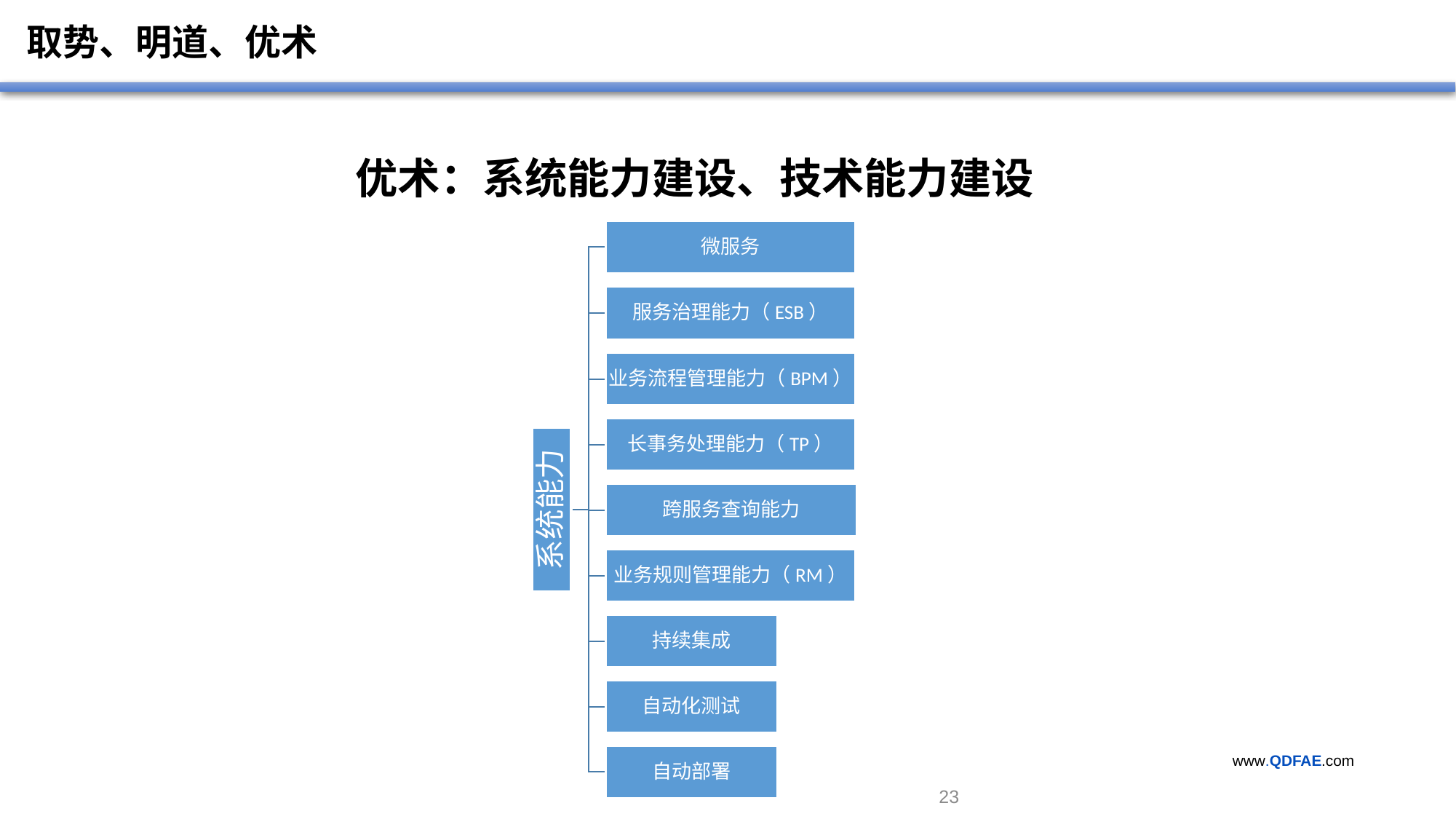

取势、明道、优术
优术：系统能力建设、技术能力建设

系统能力
微服务
服务治理能力（ESB）
业务流程管理能力（BPM）
长事务处理能力（TP）
跨服务查询能力
业务规则管理能力（RM）
持续集成
自动化测试
自动部署
                   23